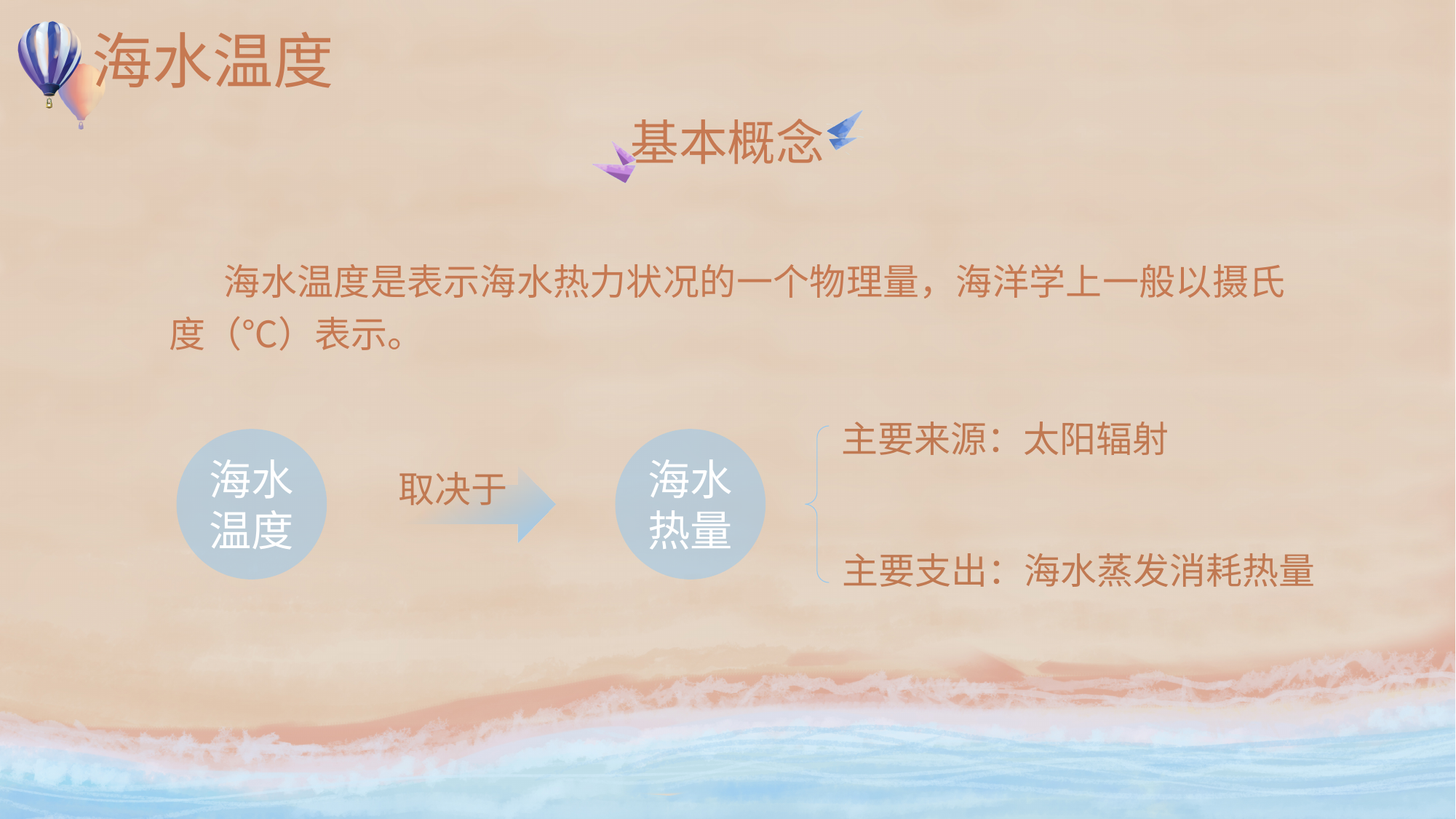

# 海水温度
基本概念
海水温度是表示海水热力状况的一个物理量，海洋学上一般以摄氏度（℃）表示。
主要来源：太阳辐射

海水
温度
海水
热量
取决于

主要支出：海水蒸发消耗热量